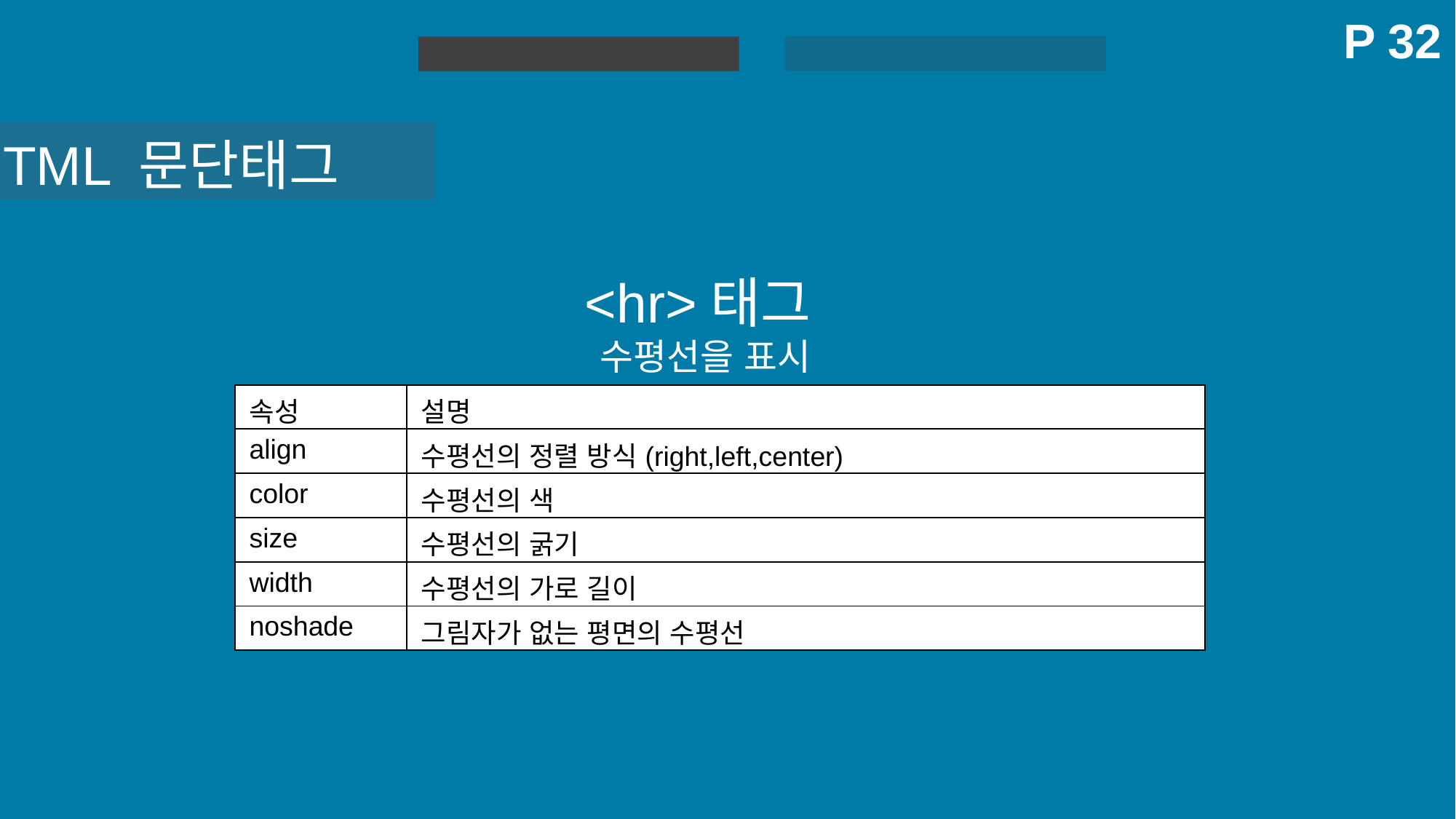

P 32
HTML 실습
HTML

HTML 문단태그
<hr>태그
수평선을 표시
| 속성 | 설명 |
| --- | --- |
| align | 수평선의 정렬 방식(right,left,center) |
| color | 수평선의 색 |
| size | 수평선의 굵기 |
| width | 수평선의 가로 길이 |
| noshade | 그림자가 없는 평면의 수평선 |